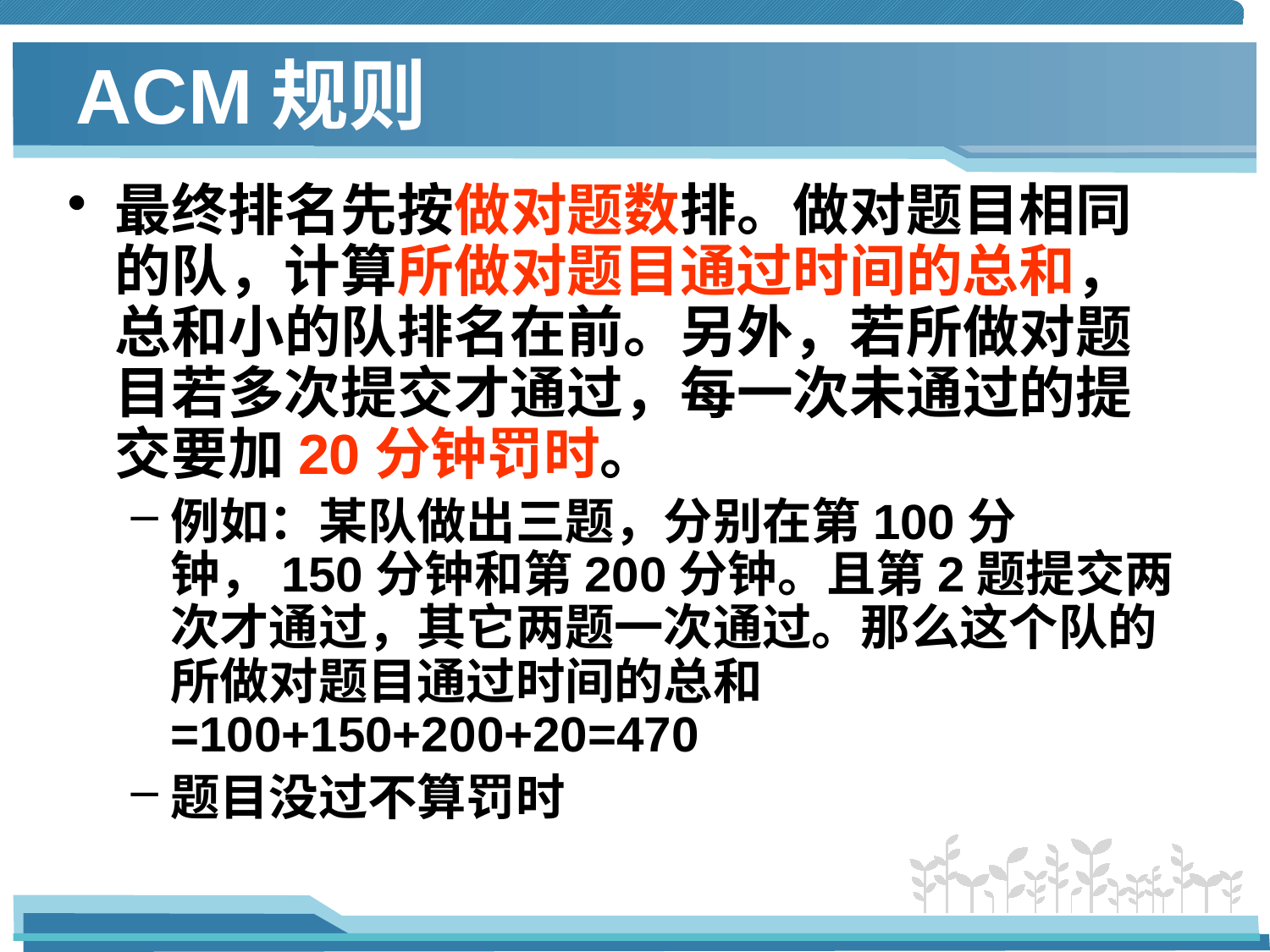

# ACM规则
最终排名先按做对题数排。做对题目相同的队，计算所做对题目通过时间的总和，总和小的队排名在前。另外，若所做对题目若多次提交才通过，每一次未通过的提交要加20分钟罚时。
例如：某队做出三题，分别在第100分钟，150分钟和第200分钟。且第2题提交两次才通过，其它两题一次通过。那么这个队的所做对题目通过时间的总和=100+150+200+20=470
题目没过不算罚时